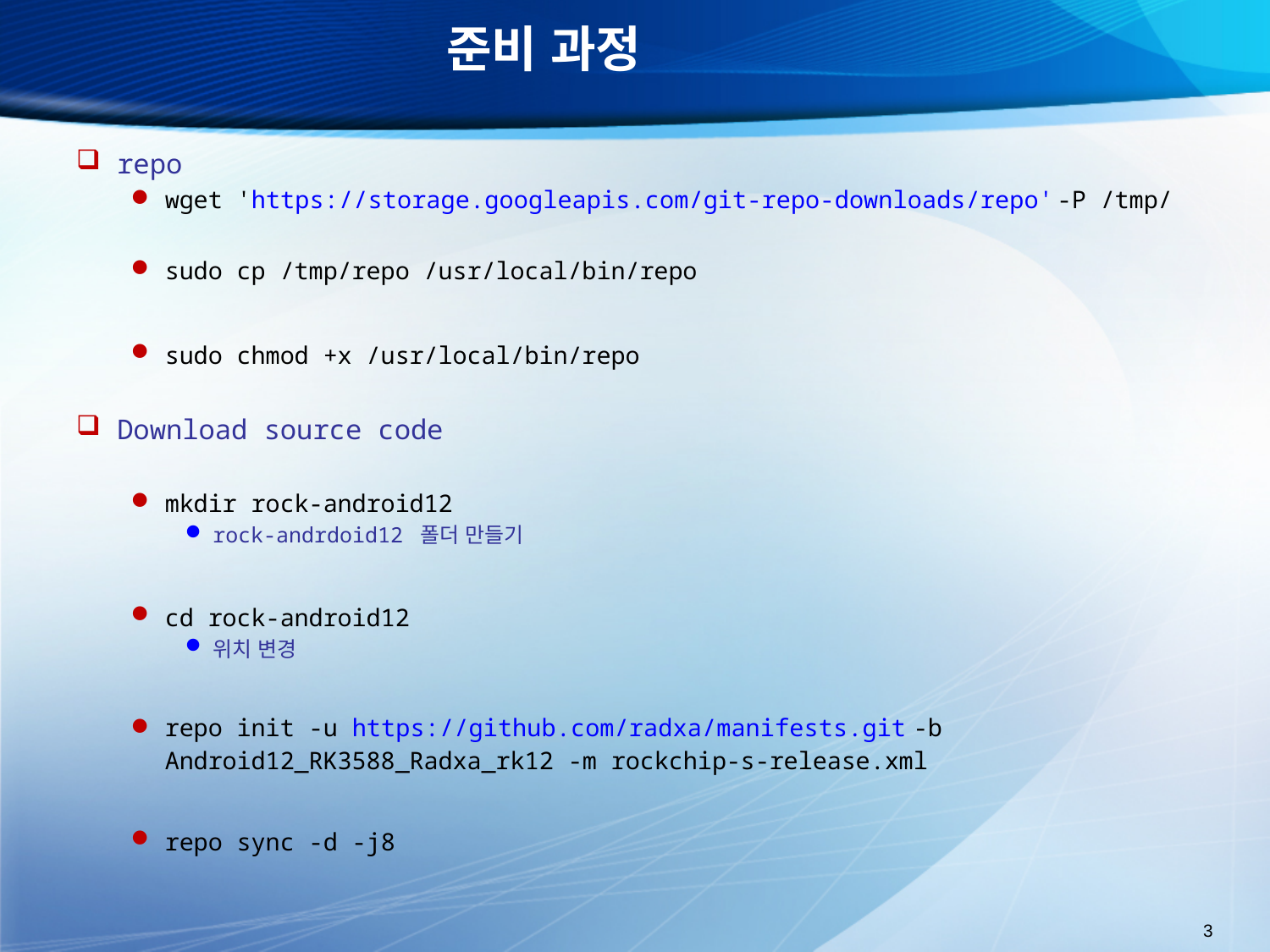

# 준비 과정
repo
wget 'https://storage.googleapis.com/git-repo-downloads/repo' -P /tmp/

sudo cp /tmp/repo /usr/local/bin/repo

sudo chmod +x /usr/local/bin/repo

Download source code

mkdir rock-android12
rock-andrdoid12 폴더 만들기

cd rock-android12
위치 변경

repo init -u https://github.com/radxa/manifests.git -b Android12_RK3588_Radxa_rk12 -m rockchip-s-release.xml

repo sync -d -j8